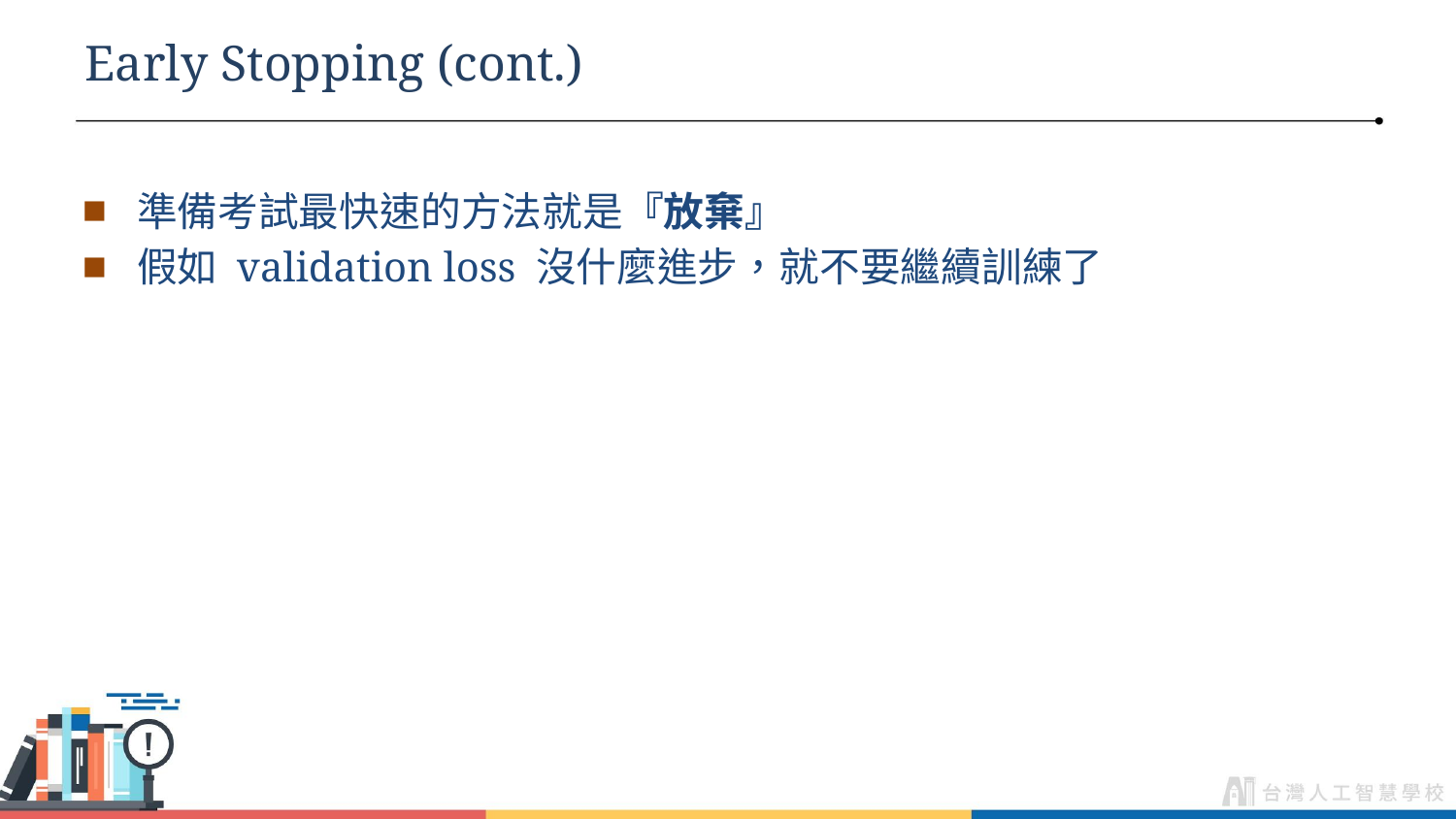

# Early Stopping (cont.)
準備考試最快速的方法就是『放棄』
假如 validation loss 沒什麼進步，就不要繼續訓練了